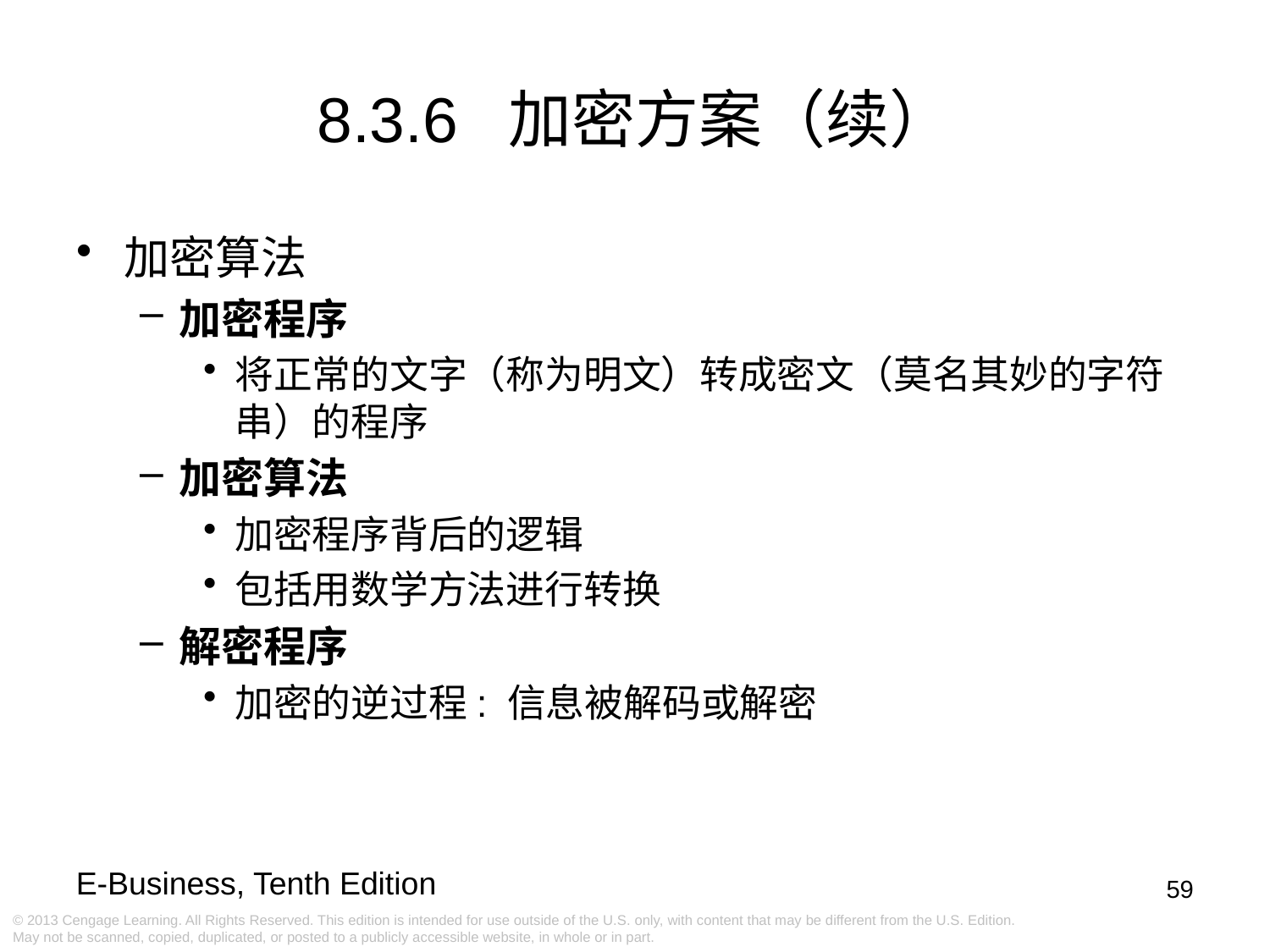

8.3.6  加密方案（续）
加密算法
加密程序
将正常的文字（称为明文）转成密文（莫名其妙的字符串）的程序
加密算法
加密程序背后的逻辑
包括用数学方法进行转换
解密程序
加密的逆过程: 信息被解码或解密
59